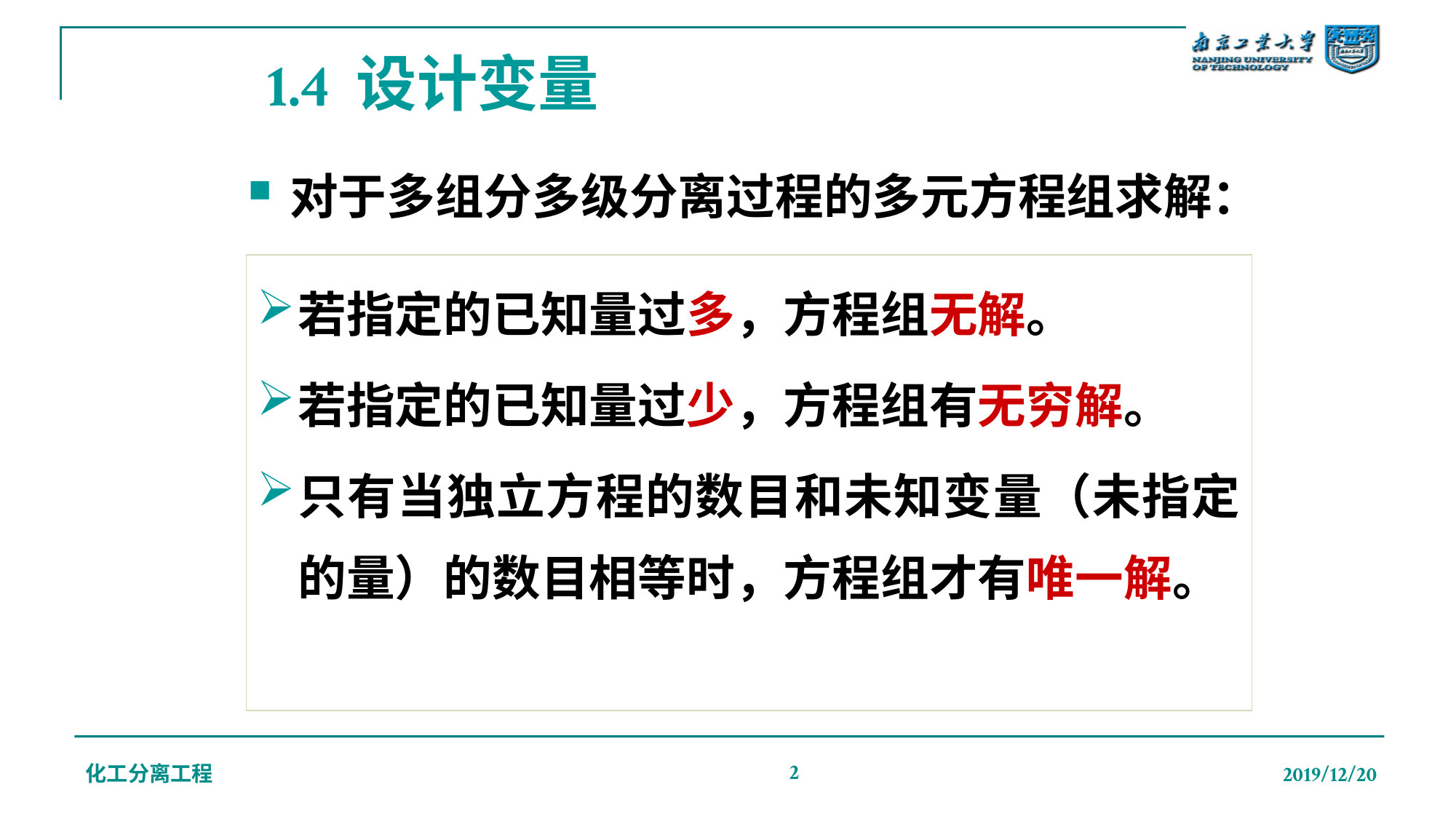

# 1.4 设计变量
对于多组分多级分离过程的多元方程组求解：
若指定的已知量过多，方程组无解。
若指定的已知量过少，方程组有无穷解。
只有当独立方程的数目和未知变量（未指定的量）的数目相等时，方程组才有唯一解。

化工分离工程
2
2019/12/20